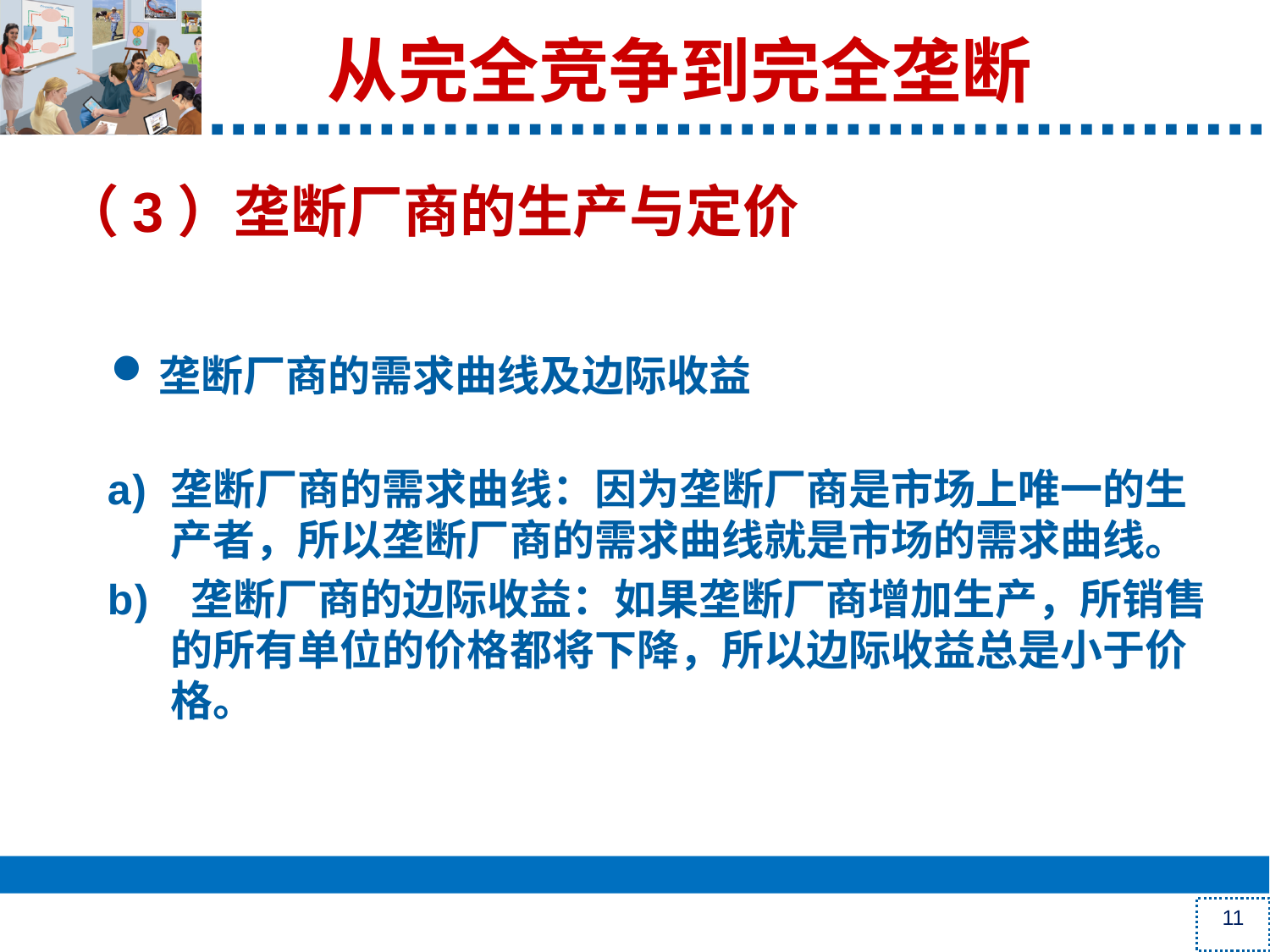

#
从完全竞争到完全垄断

（3）垄断厂商的生产与定价
垄断厂商的需求曲线及边际收益
垄断厂商的需求曲线：因为垄断厂商是市场上唯一的生产者，所以垄断厂商的需求曲线就是市场的需求曲线。
 垄断厂商的边际收益：如果垄断厂商增加生产，所销售的所有单位的价格都将下降，所以边际收益总是小于价格。

11